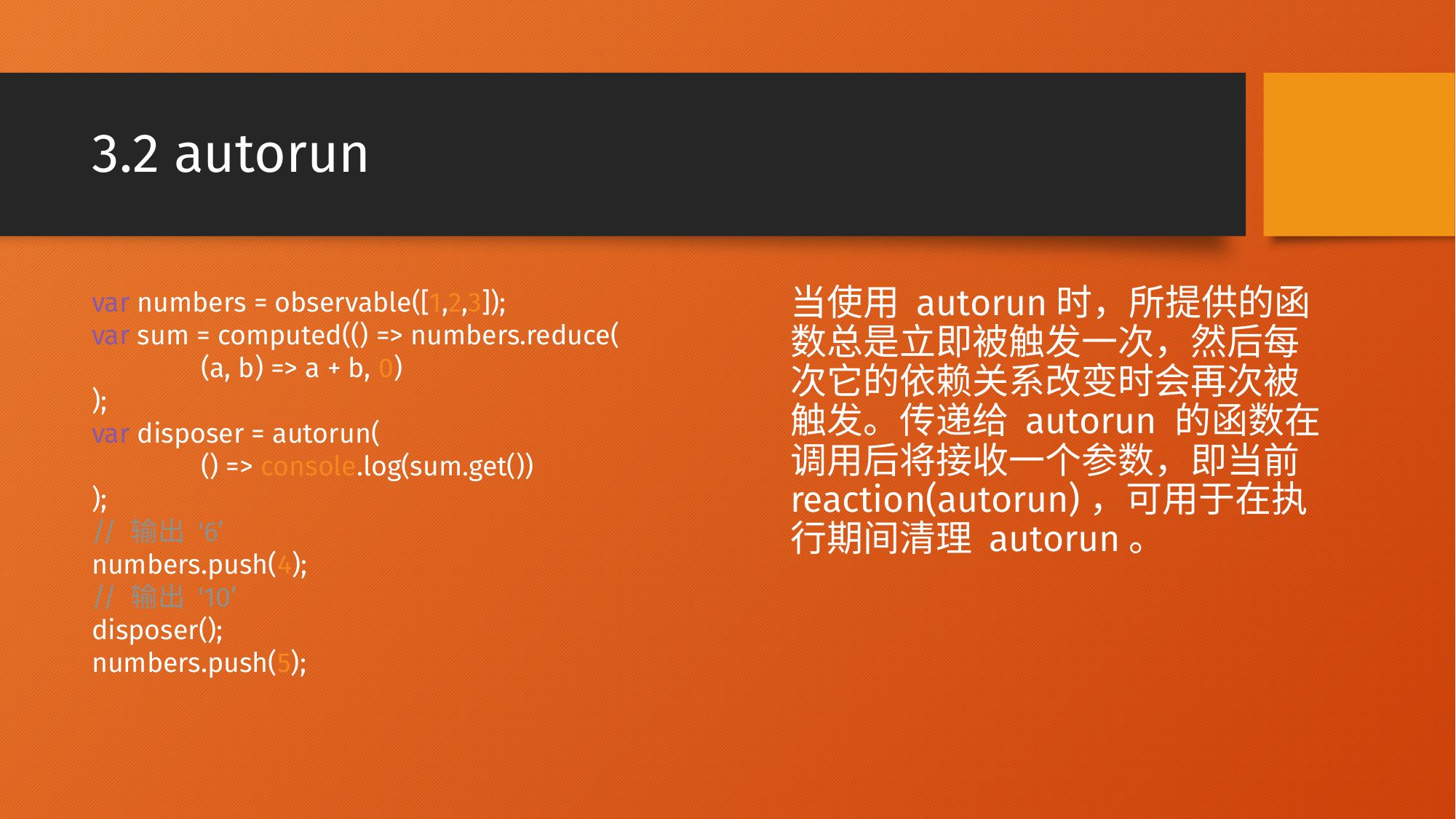

# 3.2 autorun
var numbers = observable([1,2,3]);
var sum = computed(() => numbers.reduce(
	(a, b) => a + b, 0)
);
var disposer = autorun(
	() => console.log(sum.get())
);
// 输出 '6’
numbers.push(4);
// 输出 '10’
disposer();
numbers.push(5);
当使用 autorun时，所提供的函数总是立即被触发一次，然后每次它的依赖关系改变时会再次被触发。传递给 autorun 的函数在调用后将接收一个参数，即当前 reaction(autorun)，可用于在执行期间清理 autorun。